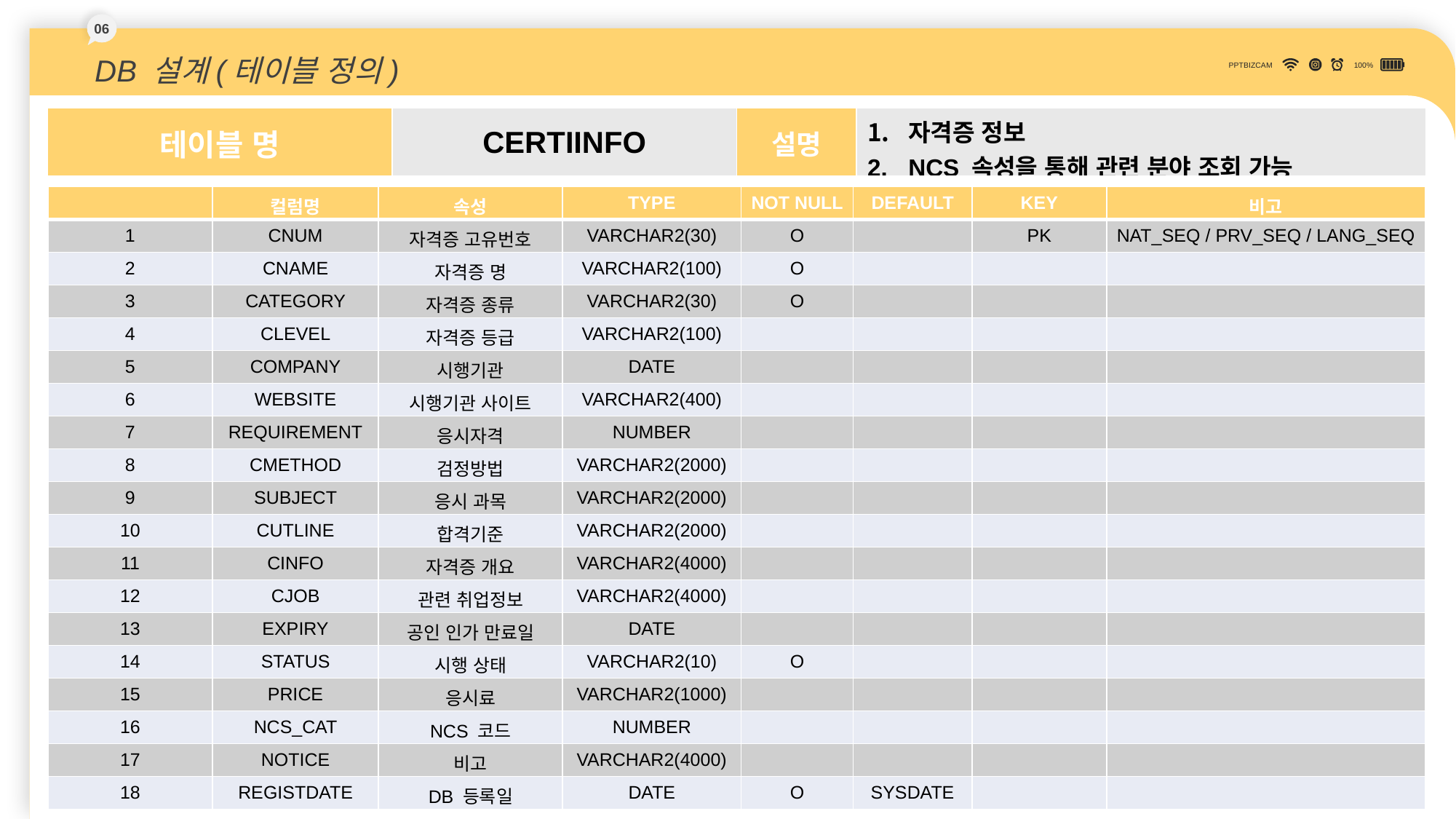

06
DB 설계(테이블 정의)

PPTBIZCAM
100%

| 테이블 명 | CERTIINFO | 설명 | 자격증 정보 NCS 속성을 통해 관련 분야 조회 가능 |
| --- | --- | --- | --- |
|  | 컬럼명 | 속성 | TYPE | NOT NULL | DEFAULT | KEY | 비고 |
| --- | --- | --- | --- | --- | --- | --- | --- |
| 1 | CNUM | 자격증 고유번호 | VARCHAR2(30) | O |  | PK | NAT\_SEQ / PRV\_SEQ / LANG\_SEQ |
| 2 | CNAME | 자격증 명 | VARCHAR2(100) | O |  |  |  |
| 3 | CATEGORY | 자격증 종류 | VARCHAR2(30) | O |  |  |  |
| 4 | CLEVEL | 자격증 등급 | VARCHAR2(100) |  |  |  |  |
| 5 | COMPANY | 시행기관 | DATE |  |  |  |  |
| 6 | WEBSITE | 시행기관 사이트 | VARCHAR2(400) |  |  |  |  |
| 7 | REQUIREMENT | 응시자격 | NUMBER |  |  |  |  |
| 8 | CMETHOD | 검정방법 | VARCHAR2(2000) |  |  |  |  |
| 9 | SUBJECT | 응시 과목 | VARCHAR2(2000) |  |  |  |  |
| 10 | CUTLINE | 합격기준 | VARCHAR2(2000) |  |  |  |  |
| 11 | CINFO | 자격증 개요 | VARCHAR2(4000) |  |  |  |  |
| 12 | CJOB | 관련 취업정보 | VARCHAR2(4000) |  |  |  |  |
| 13 | EXPIRY | 공인 인가 만료일 | DATE |  |  |  |  |
| 14 | STATUS | 시행 상태 | VARCHAR2(10) | O |  |  |  |
| 15 | PRICE | 응시료 | VARCHAR2(1000) |  |  |  |  |
| 16 | NCS\_CAT | NCS 코드 | NUMBER |  |  |  |  |
| 17 | NOTICE | 비고 | VARCHAR2(4000) |  |  |  |  |
| 18 | REGISTDATE | DB 등록일 | DATE | O | SYSDATE |  |  |
38